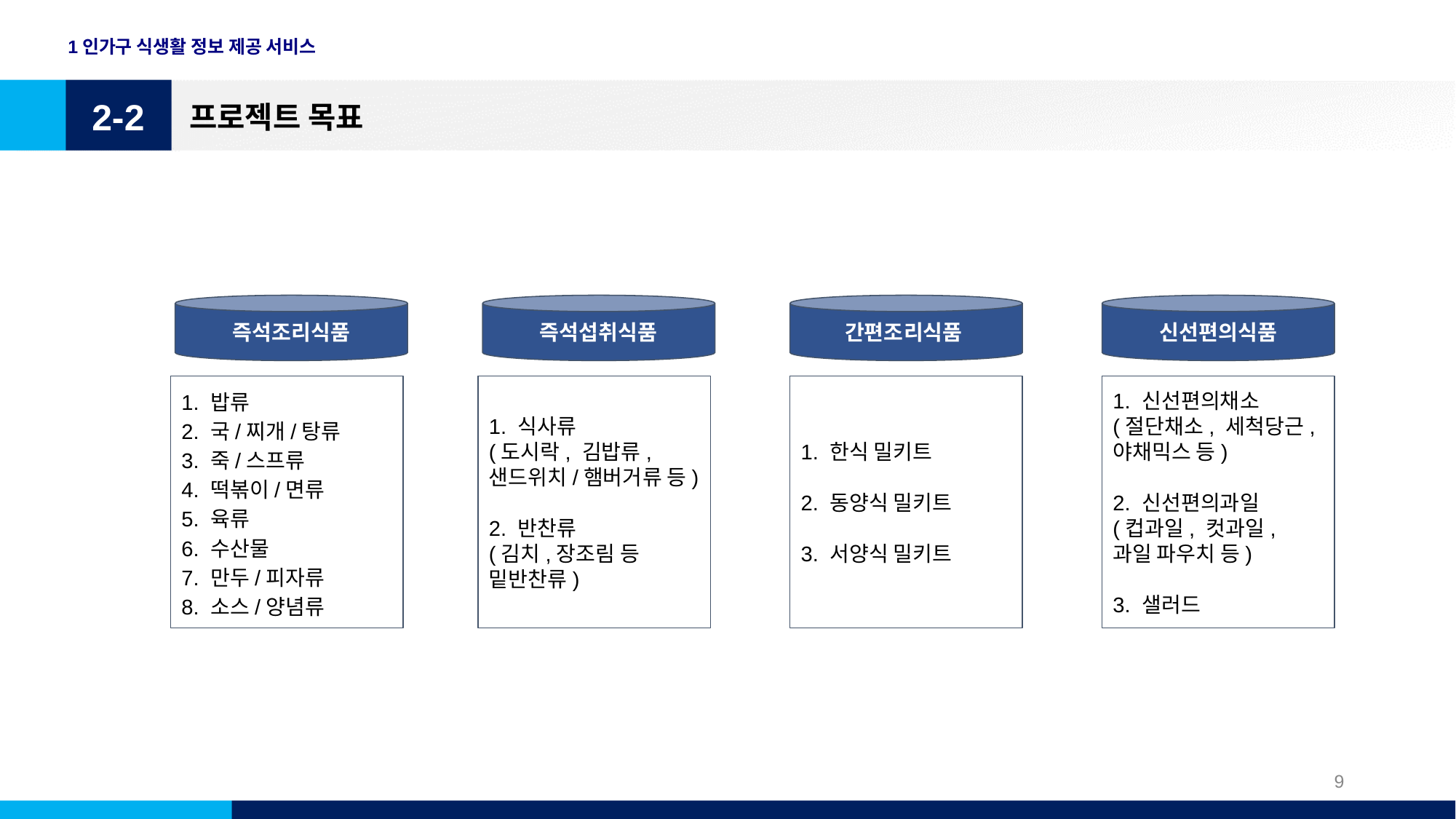

1인가구 식생활 정보 제공 서비스
2-2
프로젝트 목표
즉석조리식품
즉석섭취식품
간편조리식품
신선편의식품
1. 밥류
2. 국/찌개/탕류
3. 죽/스프류
4. 떡볶이/면류
5. 육류
6. 수산물
7. 만두/피자류
8. 소스/양념류
1. 식사류
(도시락, 김밥류, 샌드위치/햄버거류 등)
2. 반찬류
(김치,장조림 등 밑반찬류)
1. 한식 밀키트
2. 동양식 밀키트
3. 서양식 밀키트
1. 신선편의채소
(절단채소, 세척당근,  야채믹스 등)

2. 신선편의과일
(컵과일, 컷과일, 과일 파우치 등)

3. 샐러드
9